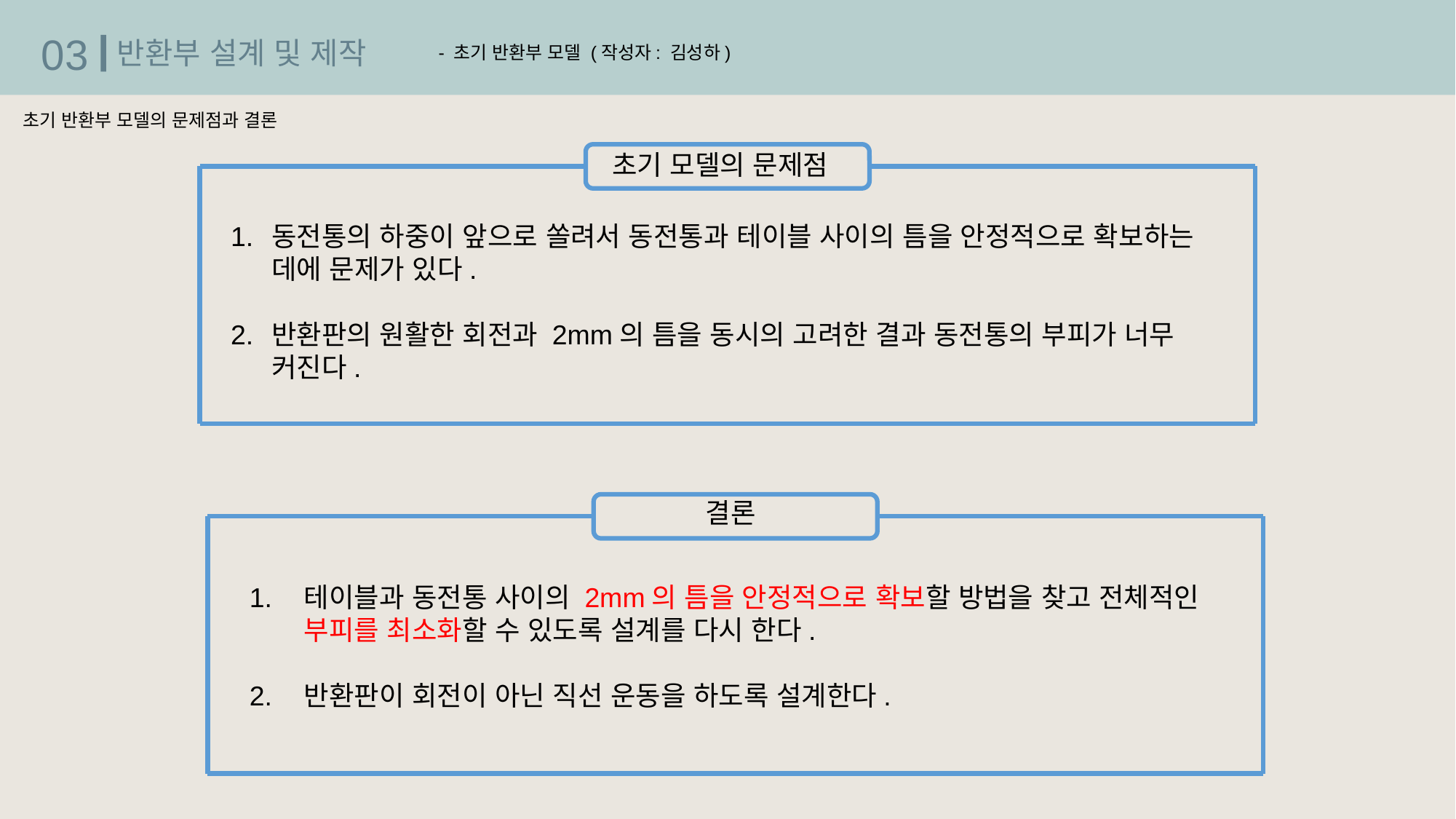

03
반환부 설계 및 제작

- 초기 반환부 모델 (작성자: 김성하)
초기 반환부 모델의 문제점과 결론
초기 모델의 문제점

동전통의 하중이 앞으로 쏠려서 동전통과 테이블 사이의 틈을 안정적으로 확보하는 데에 문제가 있다.

반환판의 원활한 회전과 2mm의 틈을 동시의 고려한 결과 동전통의 부피가 너무 커진다.

결론

테이블과 동전통 사이의 2mm의 틈을 안정적으로 확보할 방법을 찾고 전체적인 부피를 최소화할 수 있도록 설계를 다시 한다.

반환판이 회전이 아닌 직선 운동을 하도록 설계한다.